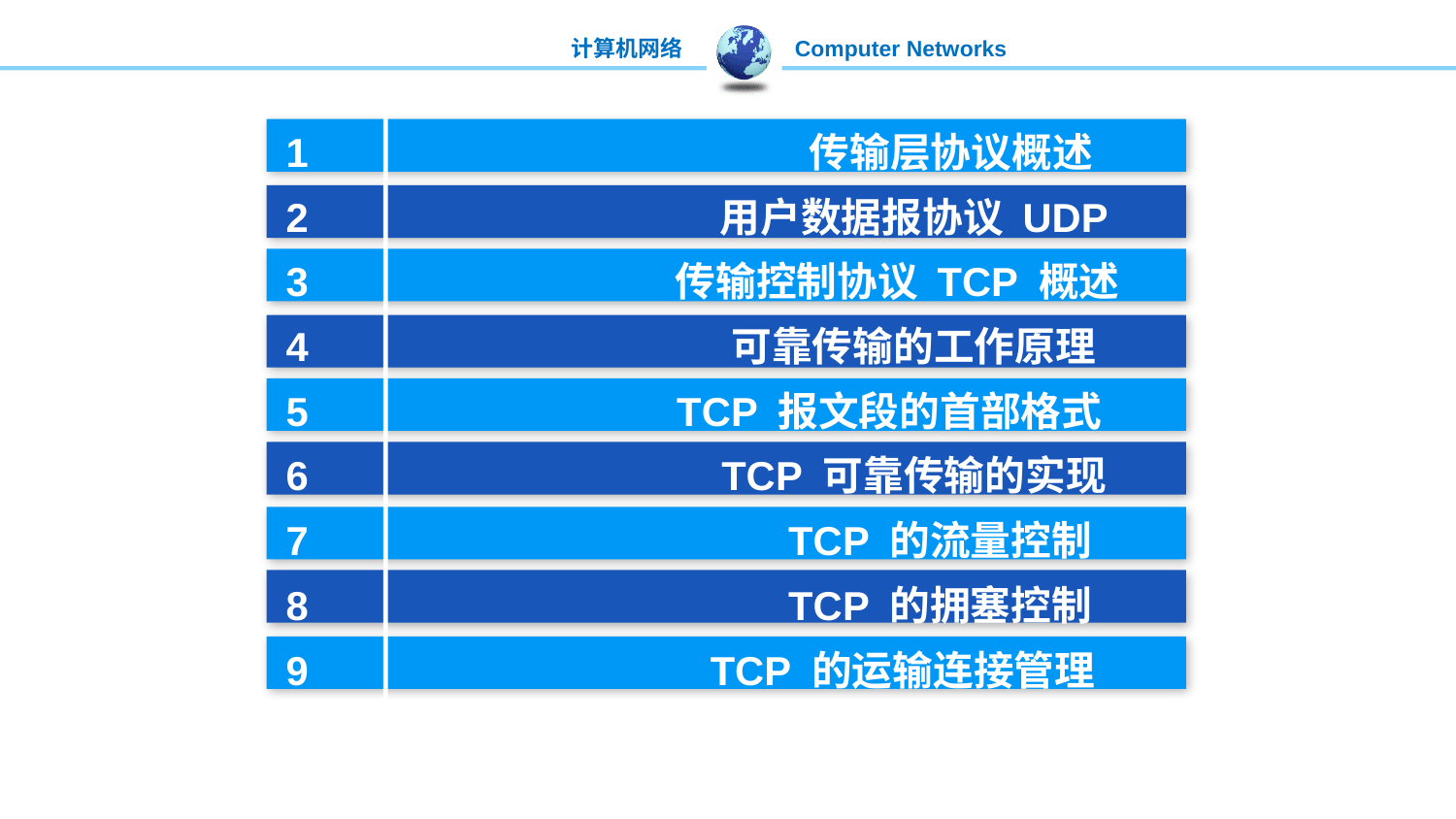

1                                            传输层协议概述
2                                    用户数据报协议 UDP
3                                传输控制协议 TCP 概述
4                                     可靠传输的工作原理
5                                 TCP 报文段的首部格式
6                                     TCP 可靠传输的实现
7                                           TCP 的流量控制
8                                           TCP 的拥塞控制
9                                    TCP 的运输连接管理